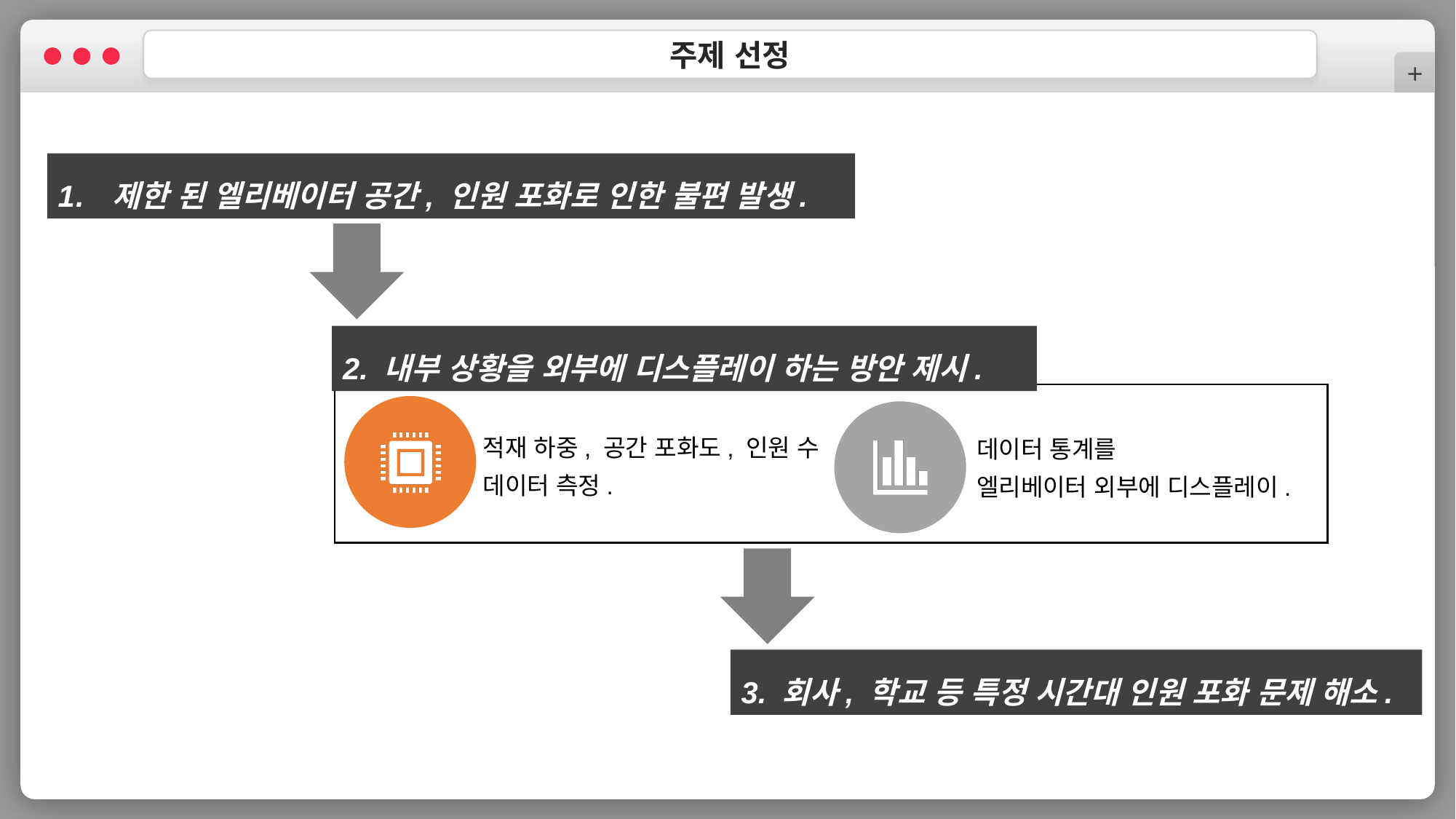

+
주제 선정
제한 된 엘리베이터 공간, 인원 포화로 인한 불편 발생.

2. 내부 상황을 외부에 디스플레이 하는 방안 제시.

적재 하중, 공간 포화도, 인원 수
데이터 측정.

데이터 통계를
엘리베이터 외부에 디스플레이.

3. 회사, 학교 등 특정 시간대 인원 포화 문제 해소.